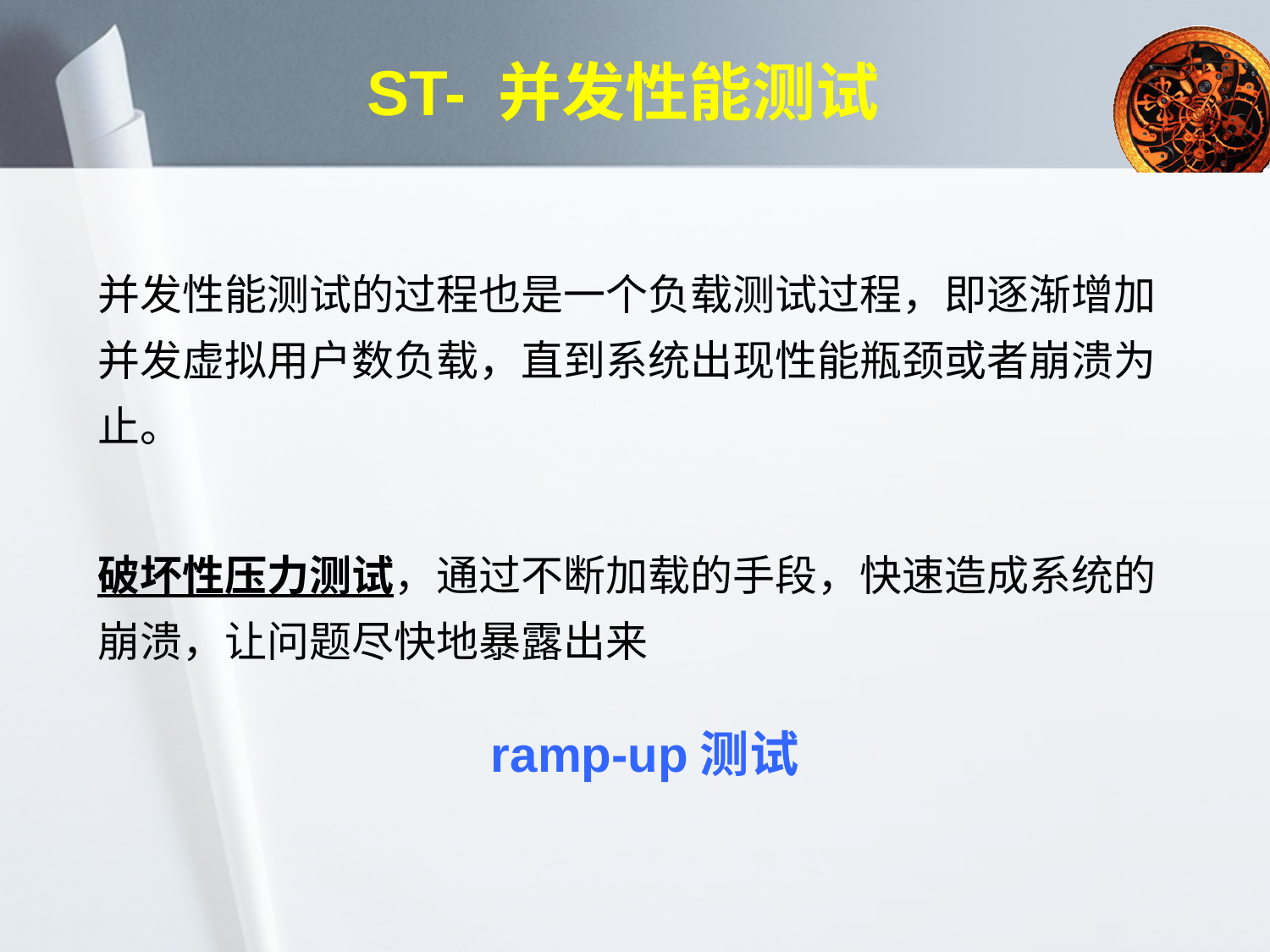

# ST- 并发性能测试
并发性能测试的过程也是一个负载测试过程，即逐渐增加并发虚拟用户数负载，直到系统出现性能瓶颈或者崩溃为止。

破坏性压力测试，通过不断加载的手段，快速造成系统的崩溃，让问题尽快地暴露出来

ramp-up测试